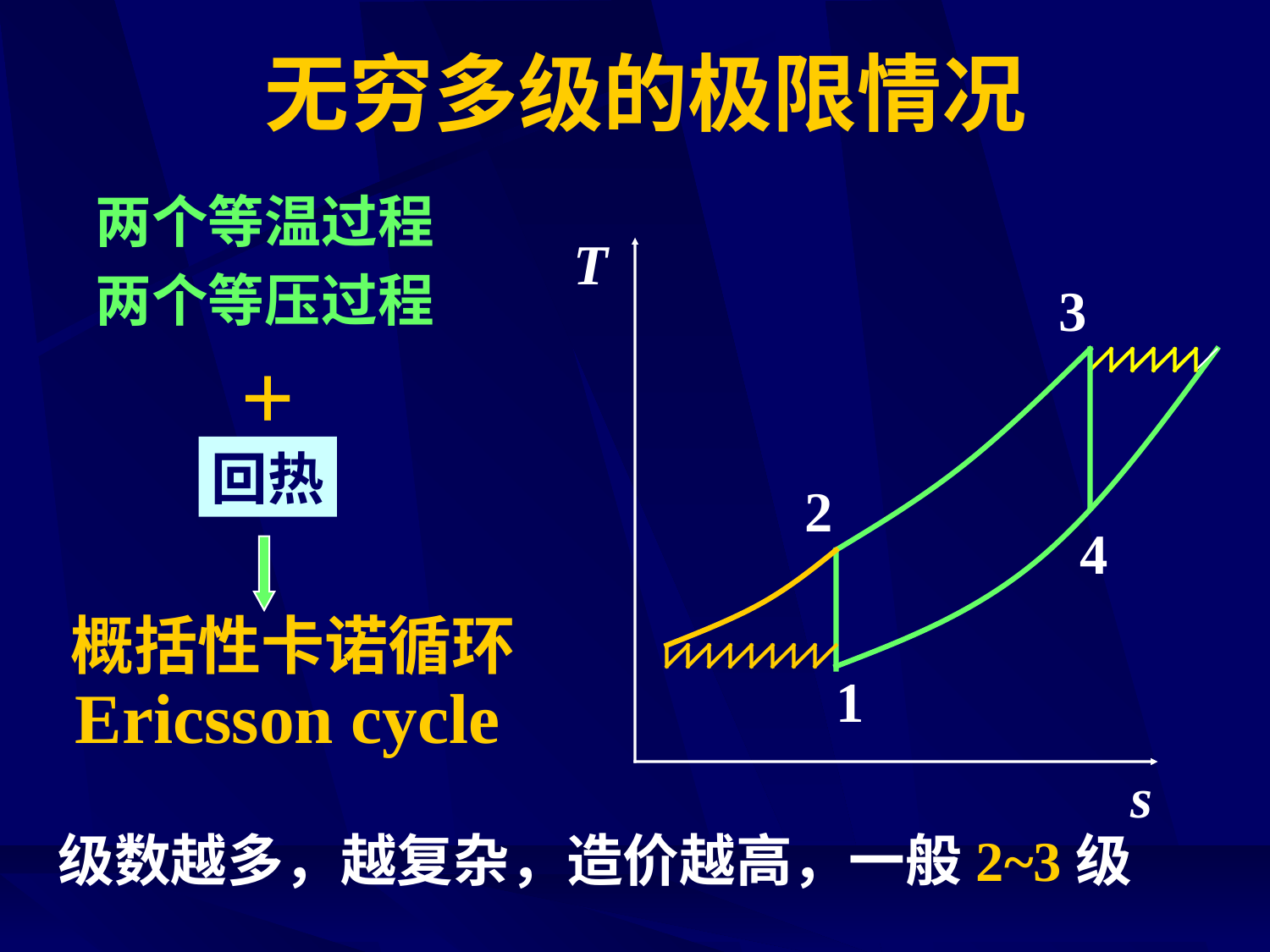

# 无穷多级的极限情况
两个等温过程
两个等压过程
T

3
+

回热
2
4

概括性卡诺循环

1
Ericsson cycle
s

级数越多，越复杂，造价越高，一般2~3级